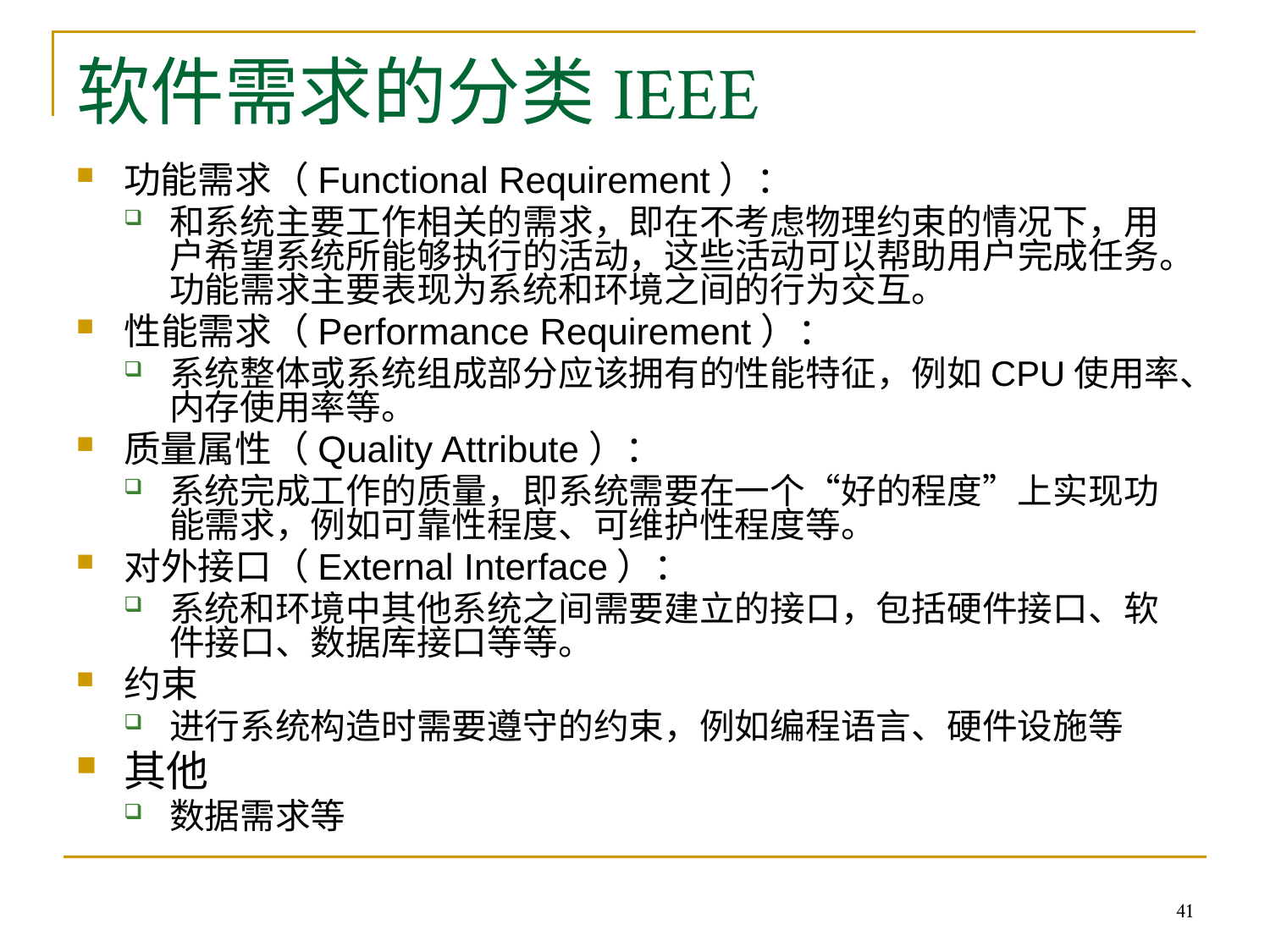

# 软件需求的分类IEEE
功能需求（Functional Requirement）：
和系统主要工作相关的需求，即在不考虑物理约束的情况下，用户希望系统所能够执行的活动，这些活动可以帮助用户完成任务。功能需求主要表现为系统和环境之间的行为交互。
性能需求（Performance Requirement）：
系统整体或系统组成部分应该拥有的性能特征，例如CPU使用率、内存使用率等。
质量属性（Quality Attribute）：
系统完成工作的质量，即系统需要在一个“好的程度”上实现功能需求，例如可靠性程度、可维护性程度等。
对外接口（External Interface）：
系统和环境中其他系统之间需要建立的接口，包括硬件接口、软件接口、数据库接口等等。
约束
进行系统构造时需要遵守的约束，例如编程语言、硬件设施等
其他
数据需求等
41